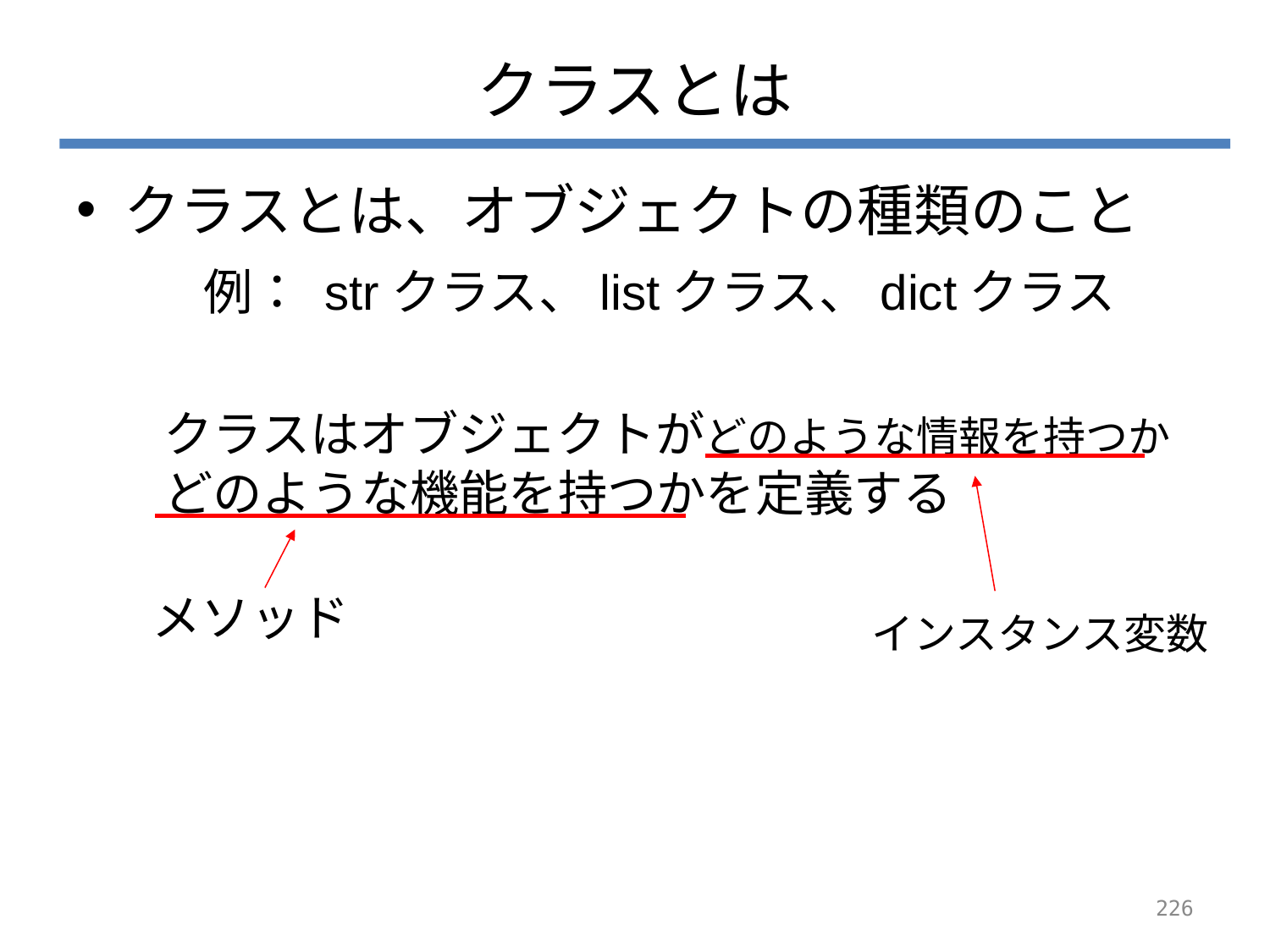

# クラスとは
クラスとは、オブジェクトの種類のこと
	例： strクラス、listクラス、dictクラス

クラスはオブジェクトがどのような情報を持つか
どのような機能を持つかを定義する
メソッド
インスタンス変数
226